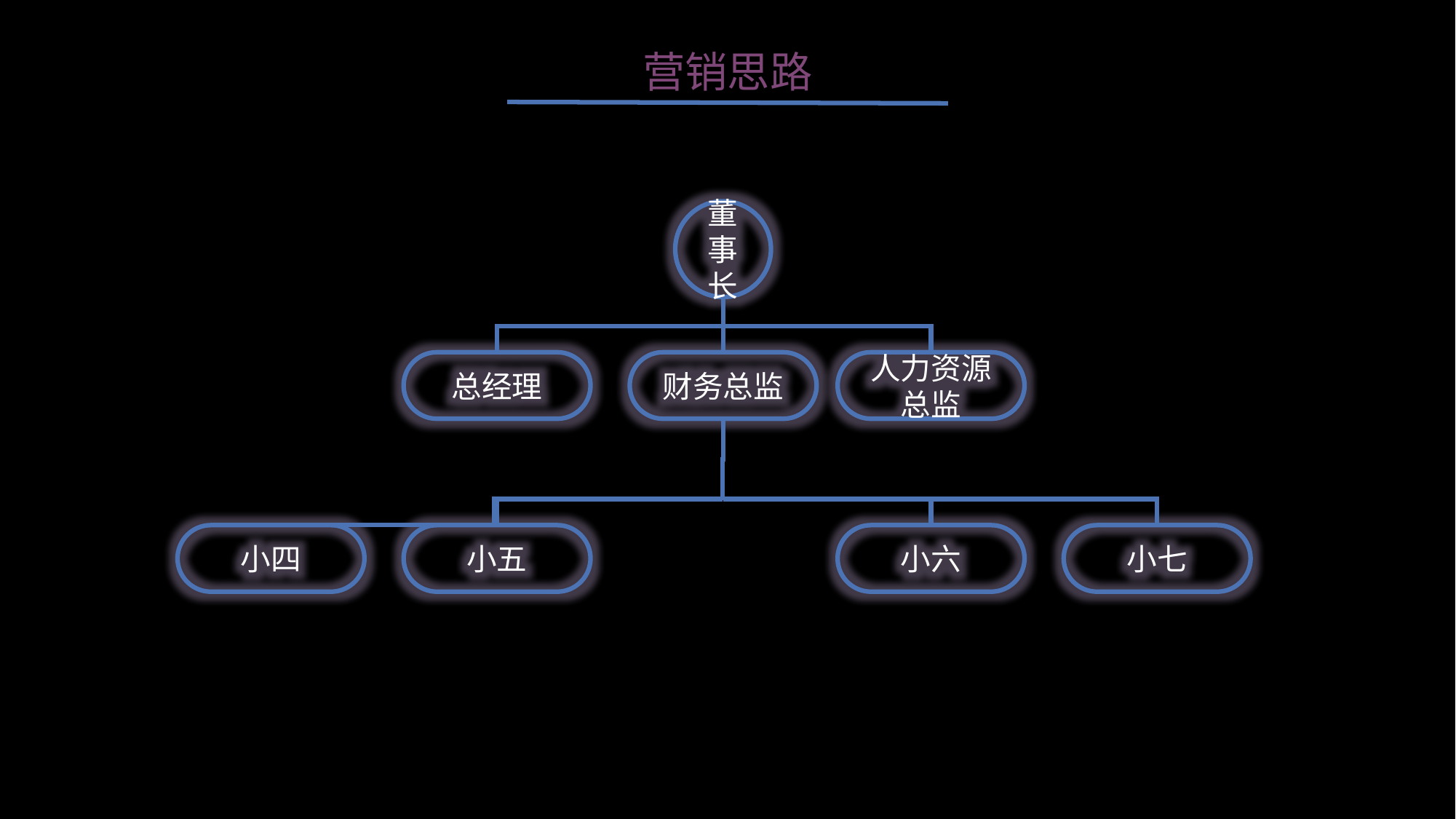

营销思路
董事长
总经理
财务总监
人力资源总监
小四
小五
小六
小七